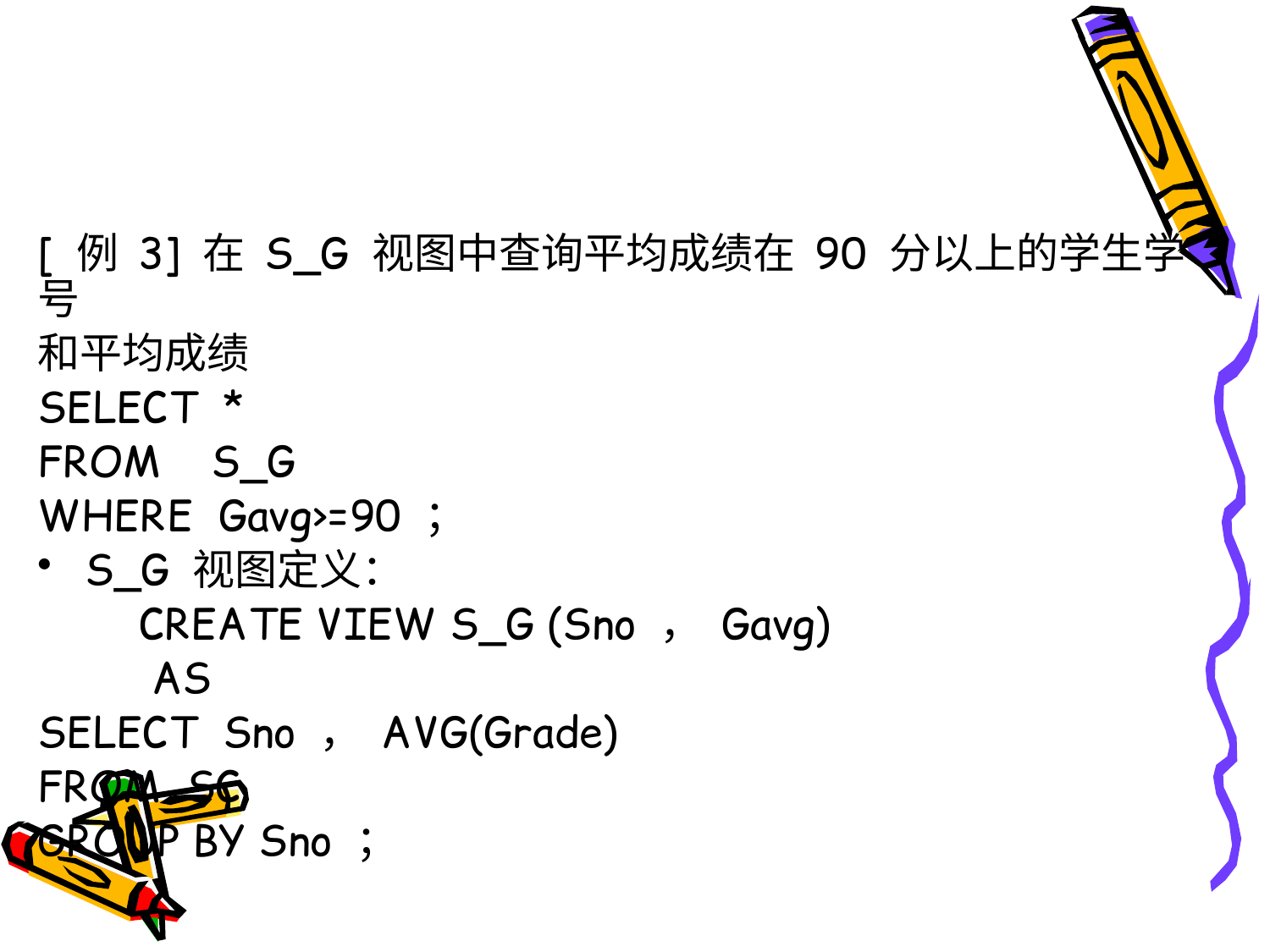

#
[ 例 3] 在 S_G 视图中查询平均成绩在 90 分以上的学生学号
和平均成绩
SELECT  *
FROM    S_G
WHERE  Gavg>=90 ；
S_G 视图定义：
        CREATE VIEW S_G (Sno ， Gavg)
         AS
SELECT  Sno ， AVG(Grade)
FROM  SC
GROUP BY Sno ；